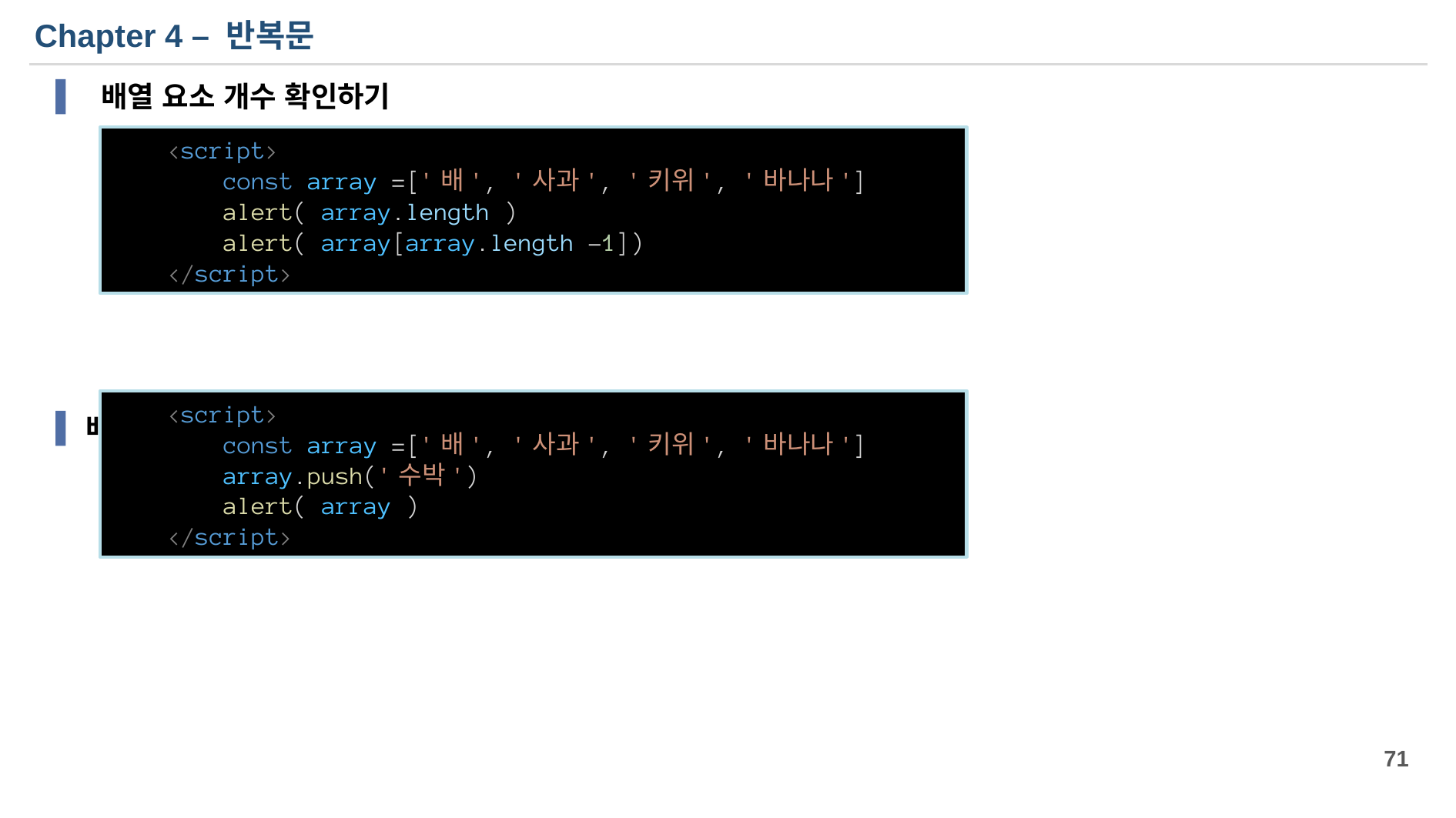

# Chapter 4 – 반복문
 배열 요소 개수 확인하기

배열 맨뒤에 요소 추가하기

    <script>
        const array =['배', '사과', '키위', '바나나']
        alert( array.length )
        alert( array[array.length -1])
    </script>
    <script>
        const array =['배', '사과', '키위', '바나나']
        array.push('수박')
        alert( array )
    </script>
71